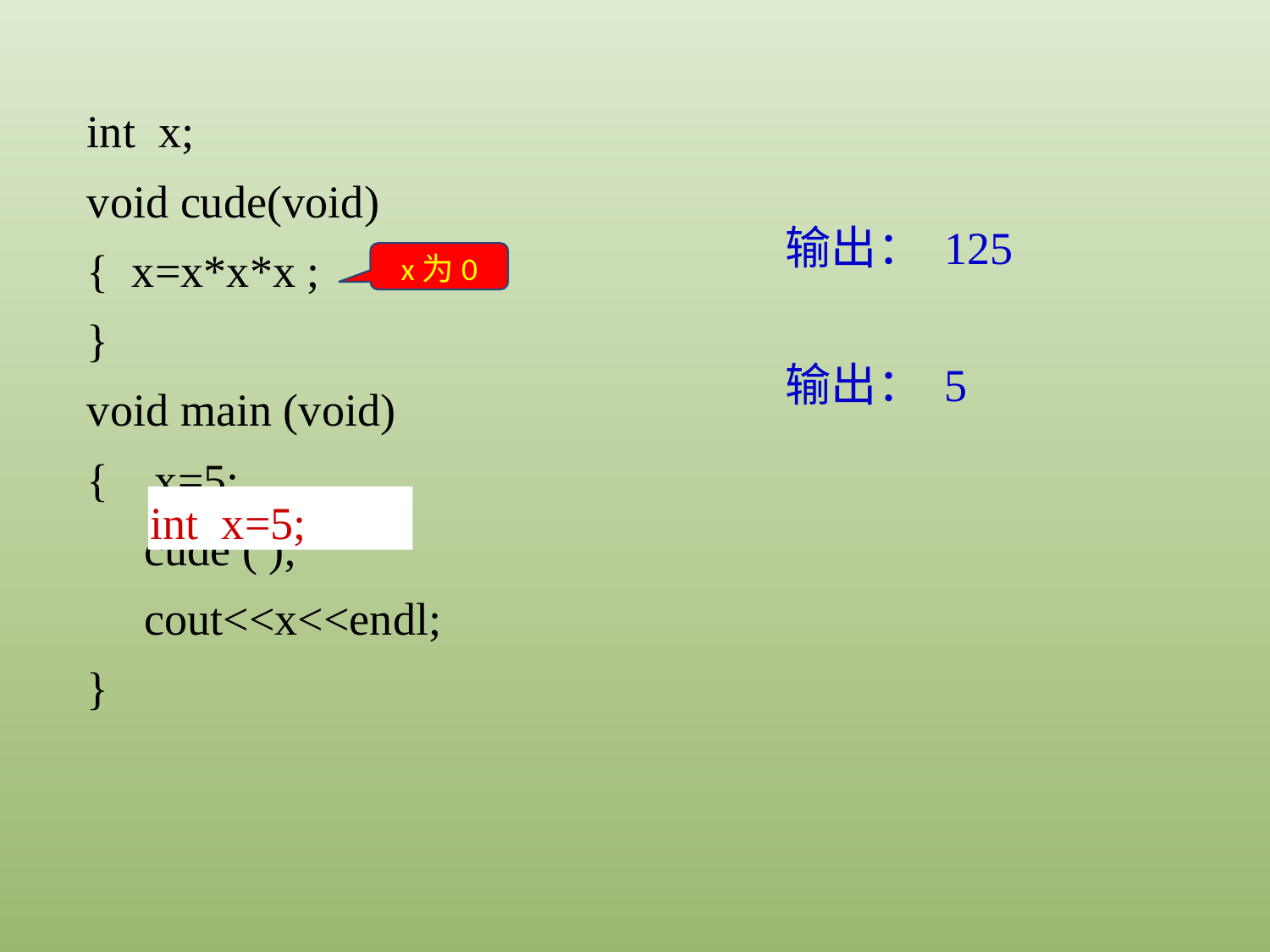

int  x;
void cude(void)
{  x=x*x*x ;
}
void main (void)
{    x=5;
     cude ( );
     cout<<x<<endl;
}
输出： 125
x为0
输出： 5
int  x=5;
227